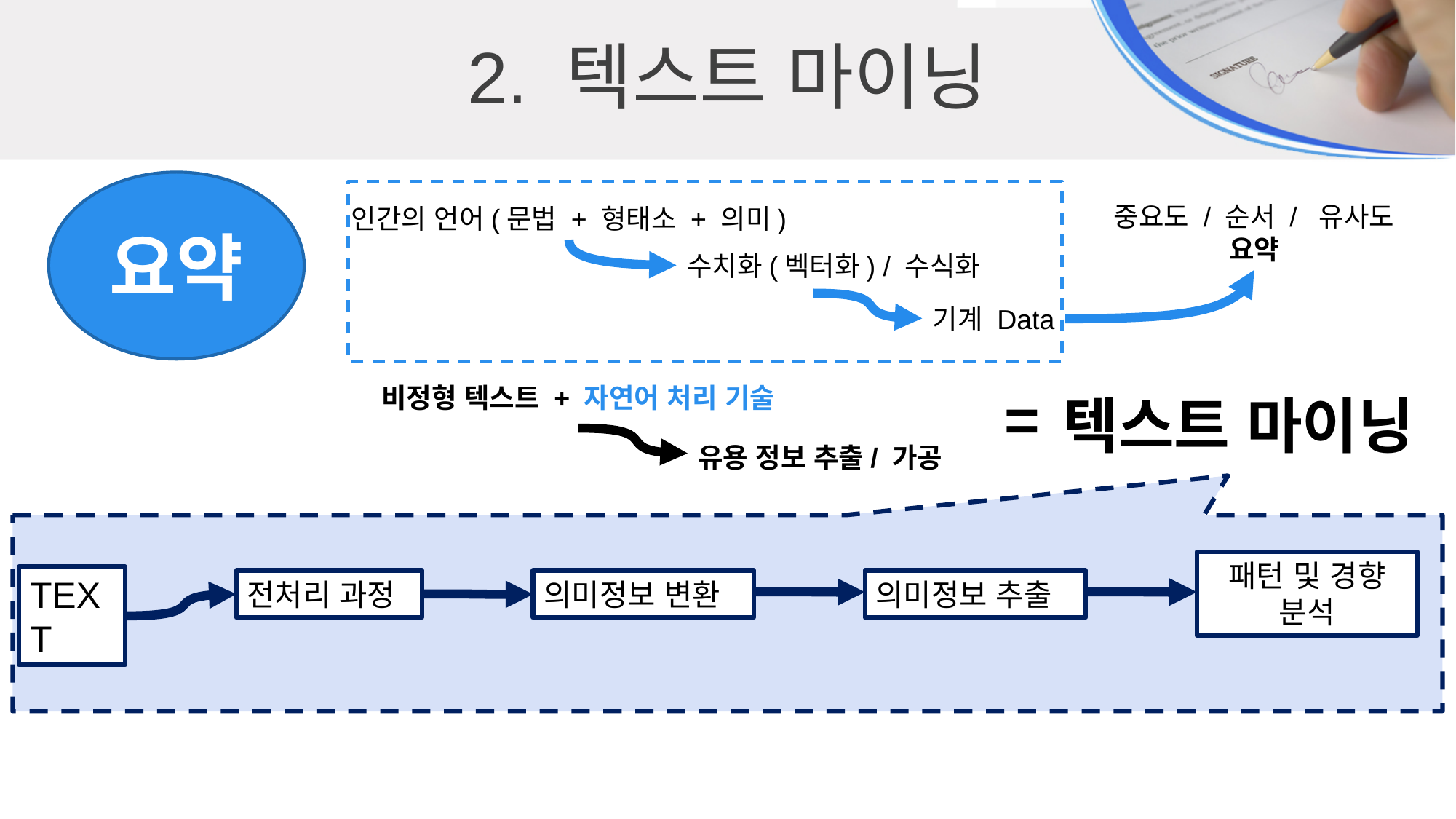

2. 텍스트 마이닝
요약

중요도 / 순서 /  유사도
요약
인간의 언어(문법 + 형태소 + 의미)
수치화(벡터화) / 수식화
기계 Data
비정형 텍스트 + 자연어 처리 기술
=
텍스트 마이닝
유용 정보 추출/ 가공

패턴 및 경향 분석
TEXT
전처리 과정
의미정보 변환
의미정보 추출